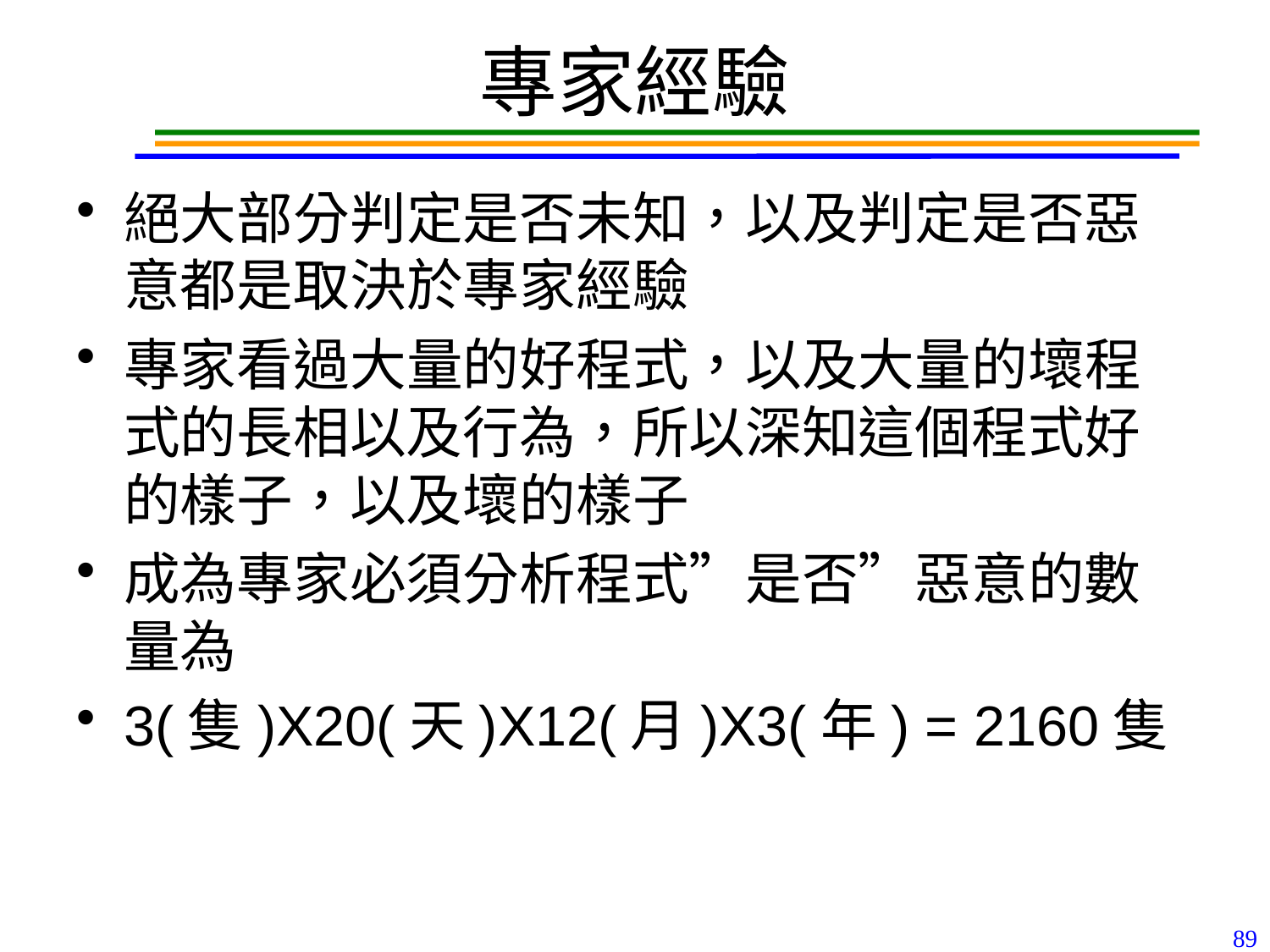

# 專家經驗
絕大部分判定是否未知，以及判定是否惡意都是取決於專家經驗
專家看過大量的好程式，以及大量的壞程式的長相以及行為，所以深知這個程式好的樣子，以及壞的樣子
成為專家必須分析程式”是否”惡意的數量為
3(隻)X20(天)X12(月)X3(年) = 2160隻
89